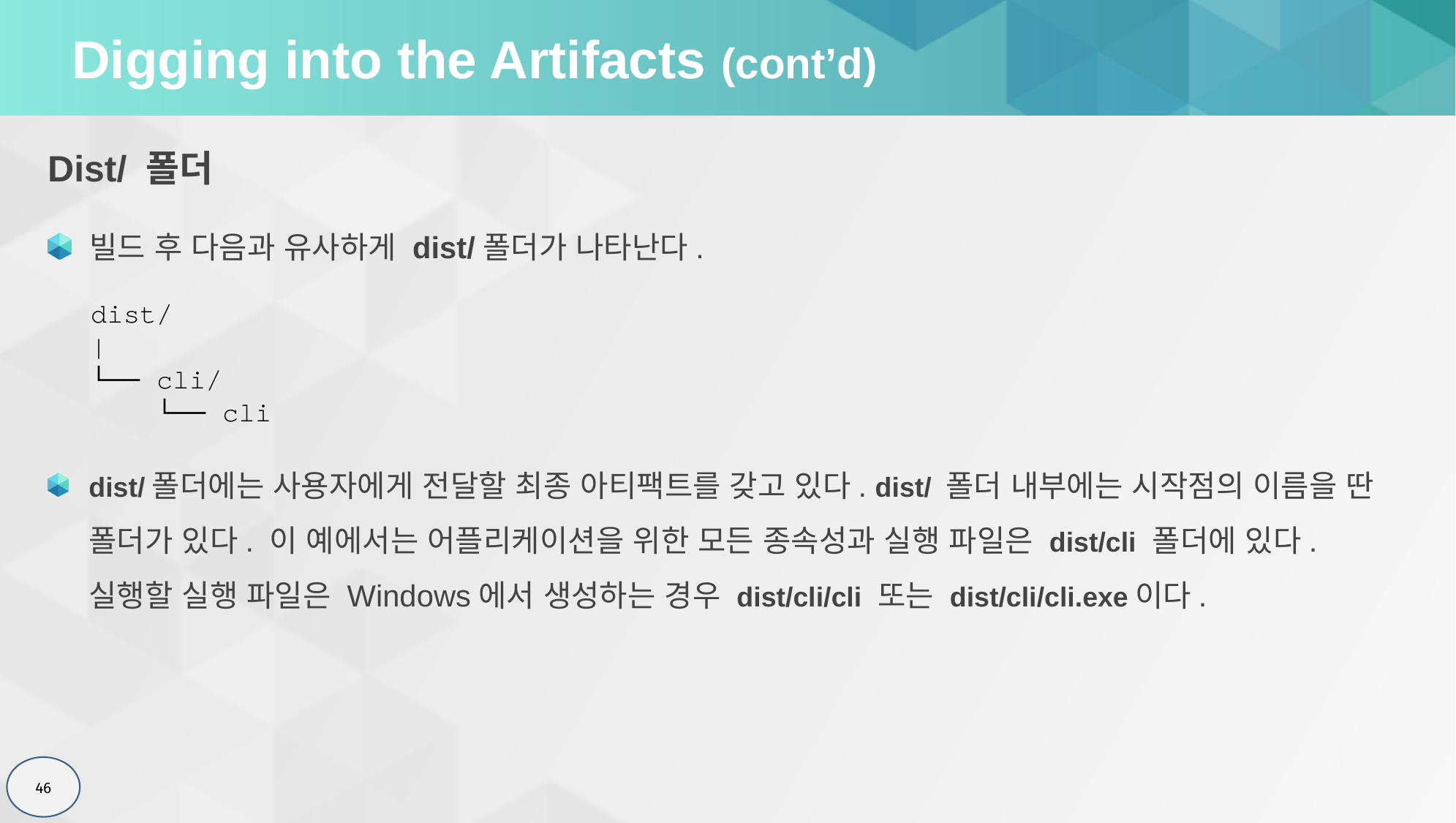

# Digging into the Artifacts (cont’d)
Dist/ 폴더
빌드 후 다음과 유사하게 dist/폴더가 나타난다.
dist/
|
└── cli/
    └── cli
dist/폴더에는 사용자에게 전달할 최종 아티팩트를 갖고 있다. dist/ 폴더 내부에는 시작점의 이름을 딴 폴더가 있다. 이 예에서는 어플리케이션을 위한 모든 종속성과 실행 파일은 dist/cli 폴더에 있다. 실행할 실행 파일은 Windows에서 생성하는 경우 dist/cli/cli 또는 dist/cli/cli.exe이다.